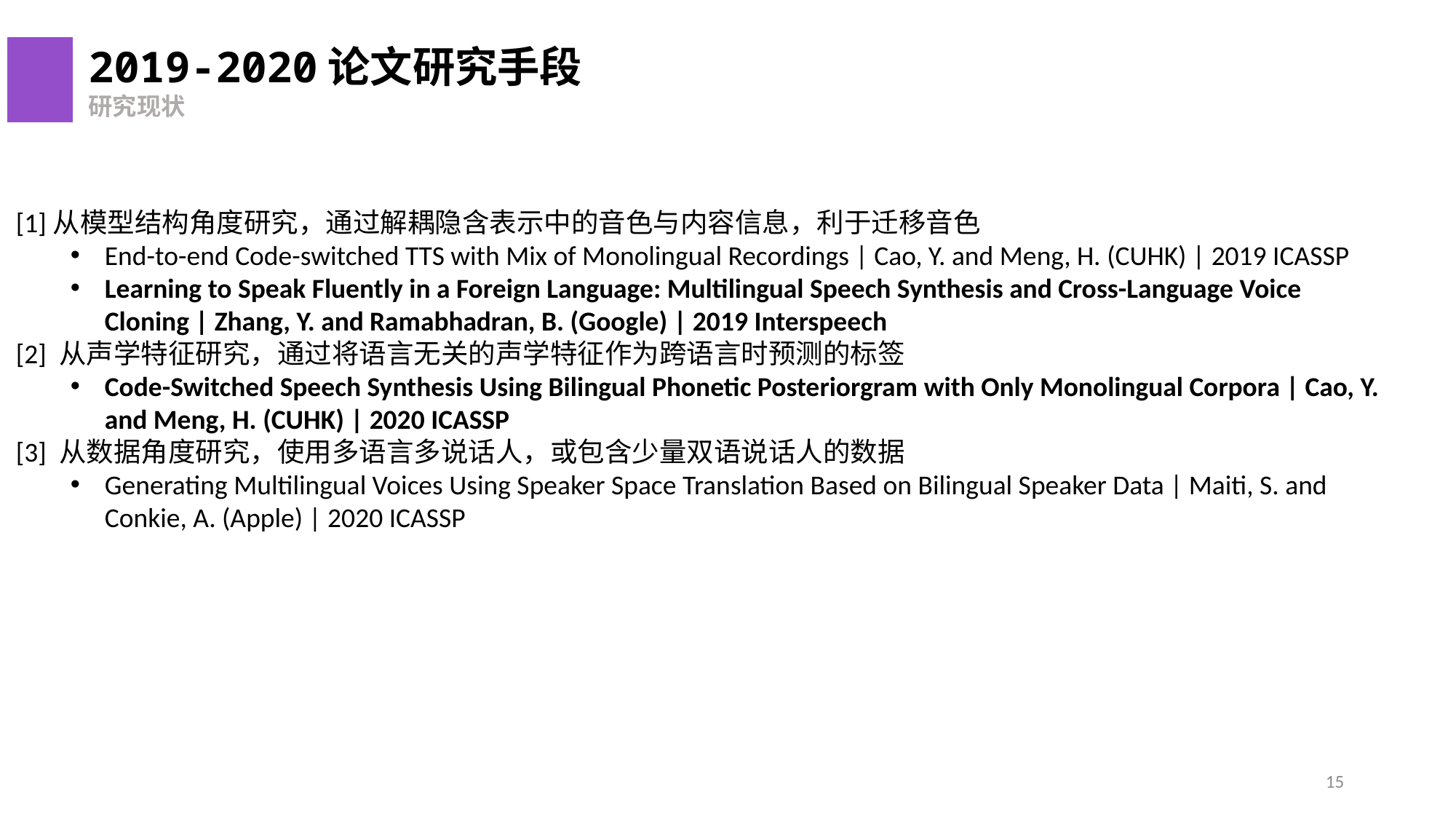

2019-2020论文研究手段
研究现状
[1]从模型结构角度研究，通过解耦隐含表示中的音色与内容信息，利于迁移音色
End-to-end Code-switched TTS with Mix of Monolingual Recordings | Cao, Y. and Meng, H. (CUHK) | 2019 ICASSP
Learning to Speak Fluently in a Foreign Language: Multilingual Speech Synthesis and Cross-Language Voice Cloning | Zhang, Y. and Ramabhadran, B. (Google) | 2019 Interspeech
[2] 从声学特征研究，通过将语言无关的声学特征作为跨语言时预测的标签
Code-Switched Speech Synthesis Using Bilingual Phonetic Posteriorgram with Only Monolingual Corpora | Cao, Y. and Meng, H. (CUHK) | 2020 ICASSP
[3] 从数据角度研究，使用多语言多说话人，或包含少量双语说话人的数据
Generating Multilingual Voices Using Speaker Space Translation Based on Bilingual Speaker Data | Maiti, S. and Conkie, A. (Apple) | 2020 ICASSP

15